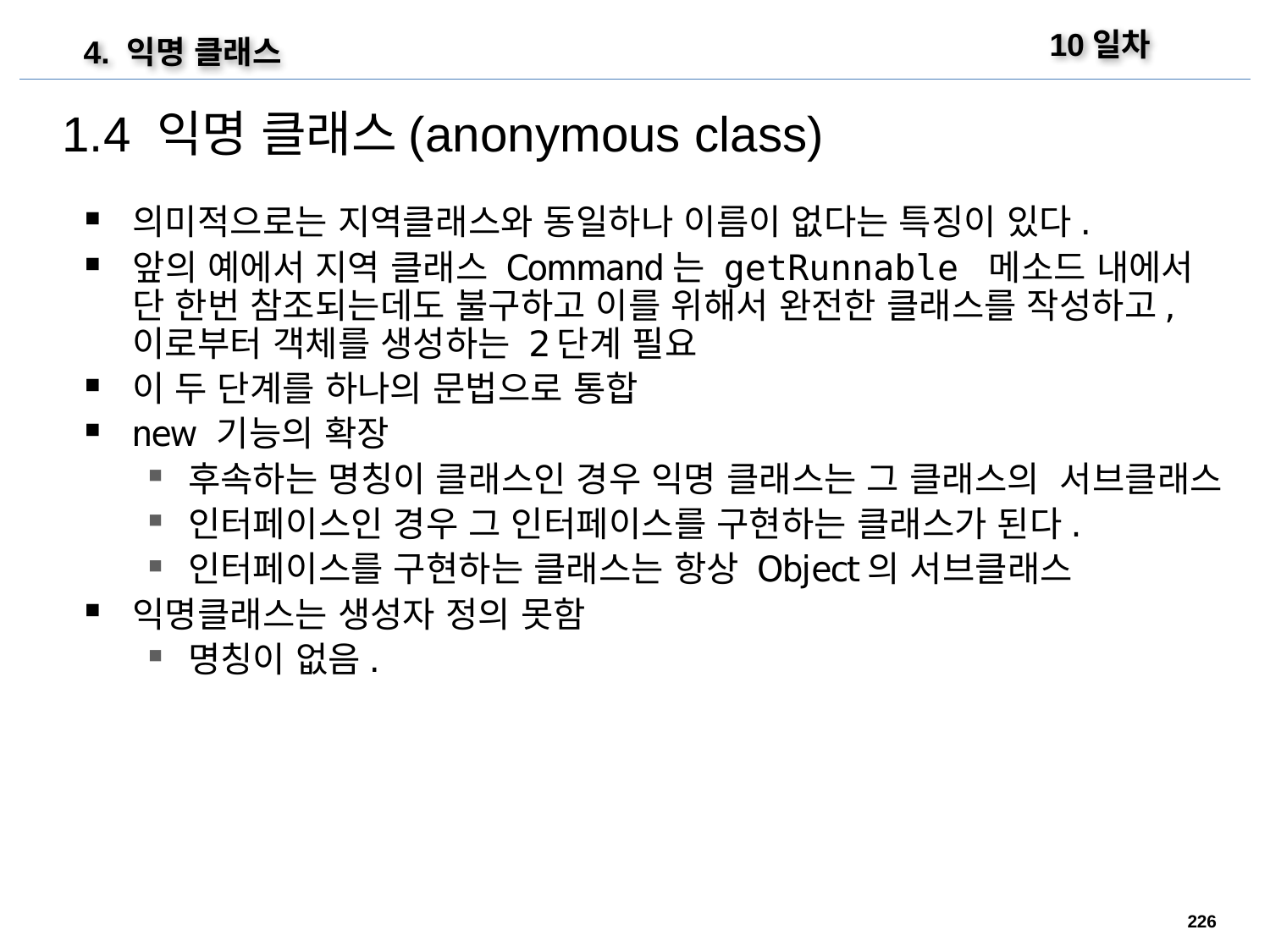

10일차
4. 익명 클래스
1.4 익명 클래스(anonymous class)
의미적으로는 지역클래스와 동일하나 이름이 없다는 특징이 있다.
앞의 예에서 지역 클래스 Command는 getRunnable 메소드 내에서 단 한번 참조되는데도 불구하고 이를 위해서 완전한 클래스를 작성하고, 이로부터 객체를 생성하는 2단계 필요
이 두 단계를 하나의 문법으로 통합
new 기능의 확장
후속하는 명칭이 클래스인 경우 익명 클래스는 그 클래스의  서브클래스
인터페이스인 경우 그 인터페이스를 구현하는 클래스가 된다.
인터페이스를 구현하는 클래스는 항상 Object의 서브클래스
익명클래스는 생성자 정의 못함
명칭이 없음.